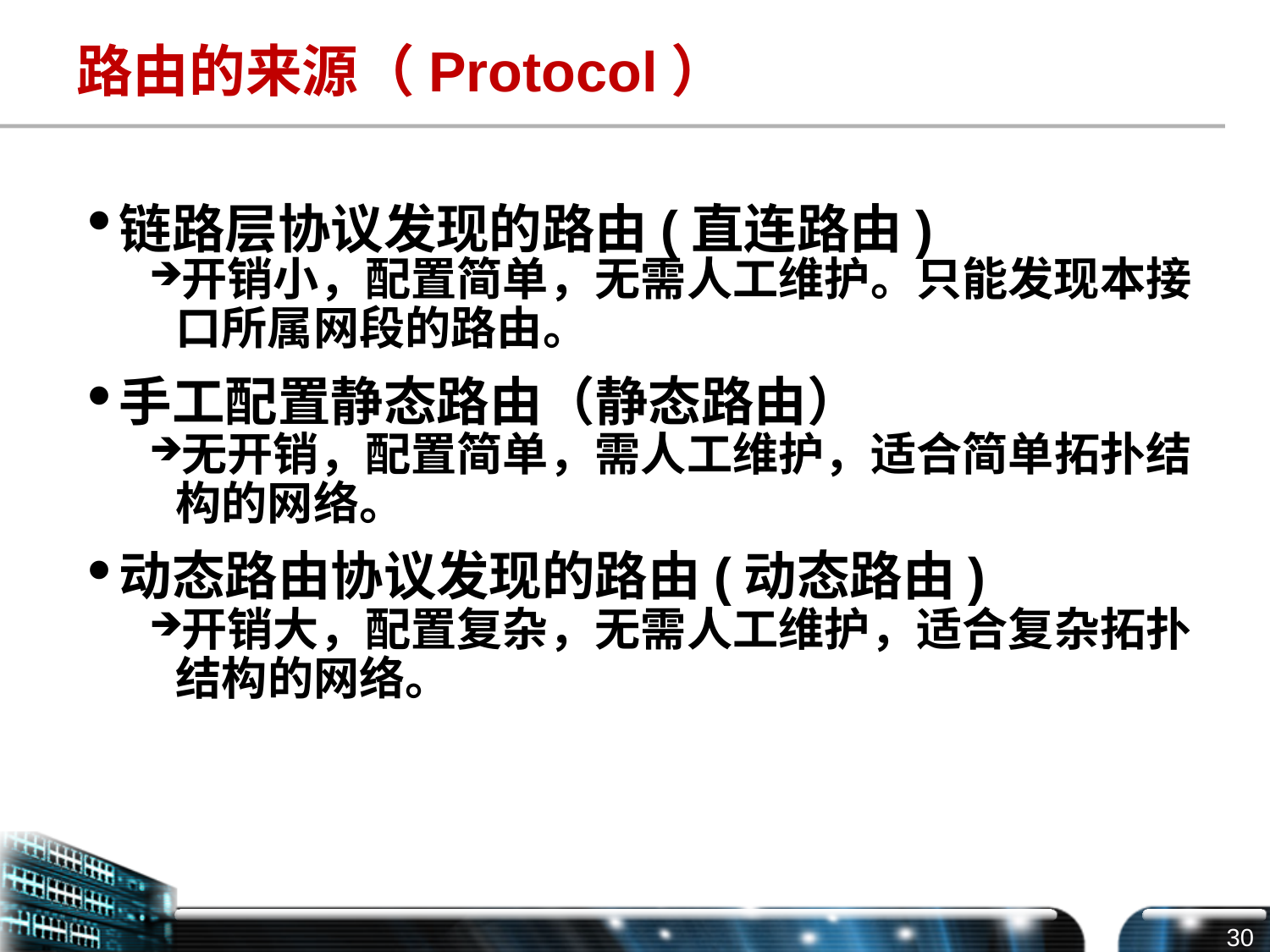

# 路由的来源（Protocol）

链路层协议发现的路由(直连路由)
开销小，配置简单，无需人工维护。只能发现本接口所属网段的路由。
手工配置静态路由（静态路由）
无开销，配置简单，需人工维护，适合简单拓扑结构的网络。
动态路由协议发现的路由(动态路由)
开销大，配置复杂，无需人工维护，适合复杂拓扑结构的网络。